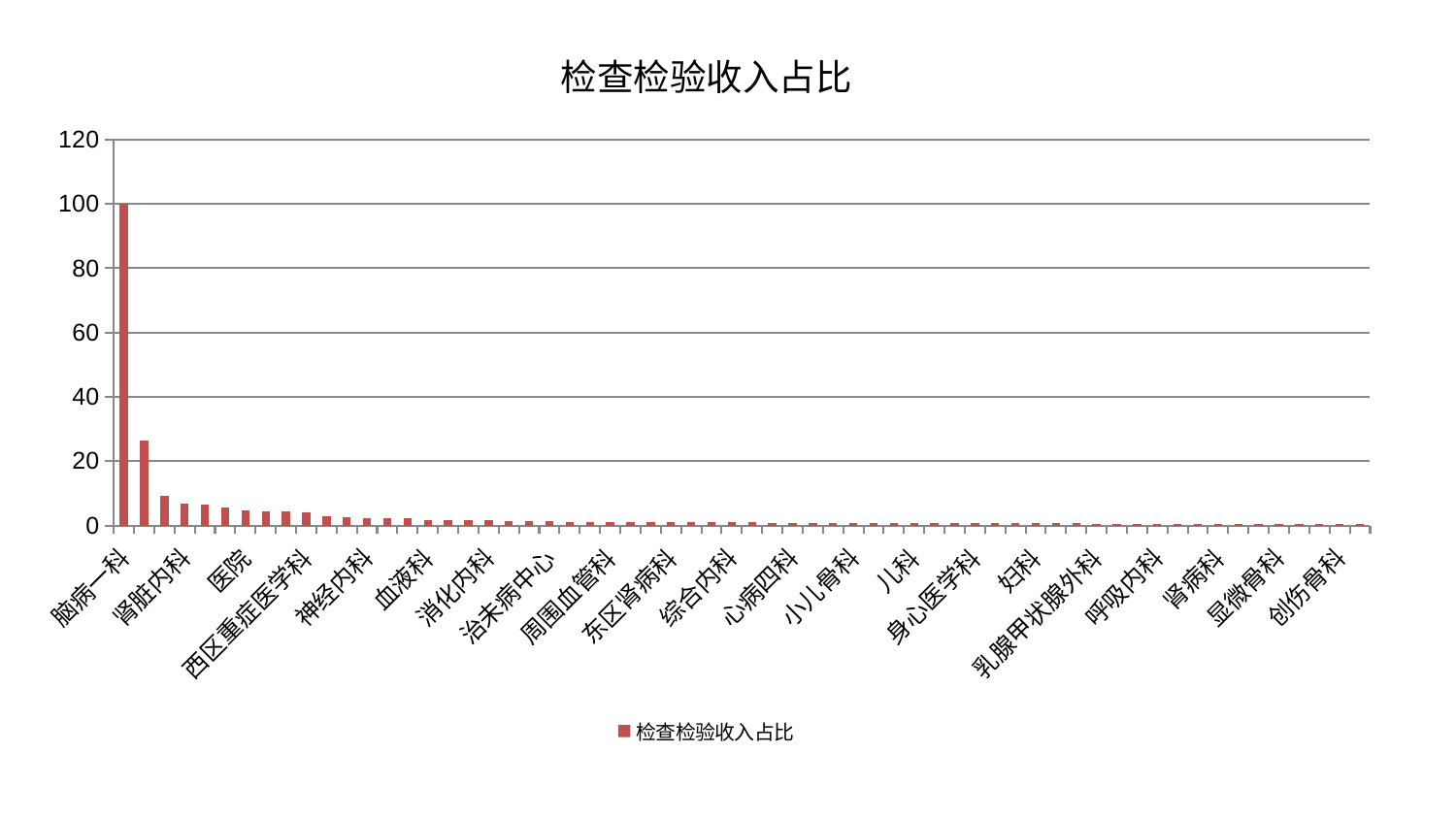

### Chart: 检查检验收入占比

| Category | 检查检验收入占比 |
|---|---|
| 脑病一科 | 100.00000000000001 |
| 肛肠科 | 26.51693887796736 |
| 中医外治中心 | 9.281353406311913 |
| 肾脏内科 | 6.901177629281875 |
| 美容皮肤科 | 6.364461042431921 |
| 脾胃科消化科合并 | 5.601719935618613 |
| 医院 | 4.730769949396326 |
| 口腔科 | 4.458781740545381 |
| 耳鼻喉科 | 4.402173359995368 |
| 西区重症医学科 | 3.9238826352954903 |
| 泌尿外科 | 2.938222356768801 |
| 针灸科 | 2.6254088920848364 |
| 神经内科 | 2.3224918617270873 |
| 内分泌科 | 2.242387432118198 |
| 骨科 | 2.1643845897246288 |
| 血液科 | 1.7637375987990924 |
| 康复科 | 1.6495663056899477 |
| 关节骨科 | 1.6200289157071492 |
| 消化内科 | 1.538724191881781 |
| 脑病二科 | 1.513959652288746 |
| 肝胆外科 | 1.251311635138756 |
| 治未病中心 | 1.242387673137652 |
| 产科 | 1.1973626872648775 |
| 眼科 | 1.162997311838168 |
| 周围血管科 | 1.1452178328918665 |
| 肝病科 | 1.1309632776712433 |
| 心病二科 | 1.1164054567571566 |
| 东区肾病科 | 1.115335189324698 |
| 心血管内科 | 1.0950218739367872 |
| 东区重症医学科 | 1.019144700800244 |
| 综合内科 | 0.9841452275245889 |
| 心病三科 | 0.9667399309513632 |
| 运动损伤骨科 | 0.8339497337004037 |
| 心病四科 | 0.7938071505326111 |
| 小儿推拿科 | 0.7795889754999542 |
| 脾胃病科 | 0.779208694474185 |
| 小儿骨科 | 0.7520723104900575 |
| 胸外科 | 0.7440346150929723 |
| 妇二科 | 0.7414015814600746 |
| 儿科 | 0.6833082920788891 |
| 脊柱骨科 | 0.6809569197382895 |
| 普通外科 | 0.6615188838787115 |
| 身心医学科 | 0.6564707524966595 |
| 脑病三科 | 0.6554558124934394 |
| 中医经典科 | 0.6552987064786443 |
| 妇科 | 0.6241186827156252 |
| 推拿科 | 0.6115489102968074 |
| 微创骨科 | 0.606162192947378 |
| 乳腺甲状腺外科 | 0.5947008913902173 |
| 男科 | 0.5663699504522004 |
| 重症医学科 | 0.5639724837216072 |
| 呼吸内科 | 0.5544738844161228 |
| 皮肤科 | 0.5525926432840724 |
| 肿瘤内科 | 0.5473414427130414 |
| 肾病科 | 0.546824644502354 |
| 风湿病科 | 0.5324732378439022 |
| 妇科妇二科合并 | 0.5290911750061495 |
| 显微骨科 | 0.5271405976258703 |
| 心病一科 | 0.5189691240989475 |
| 老年医学科 | 0.5178674583805318 |
| 创伤骨科 | 0.5160895861183635 |
| 神经外科 | 0.476494152160213 |
171